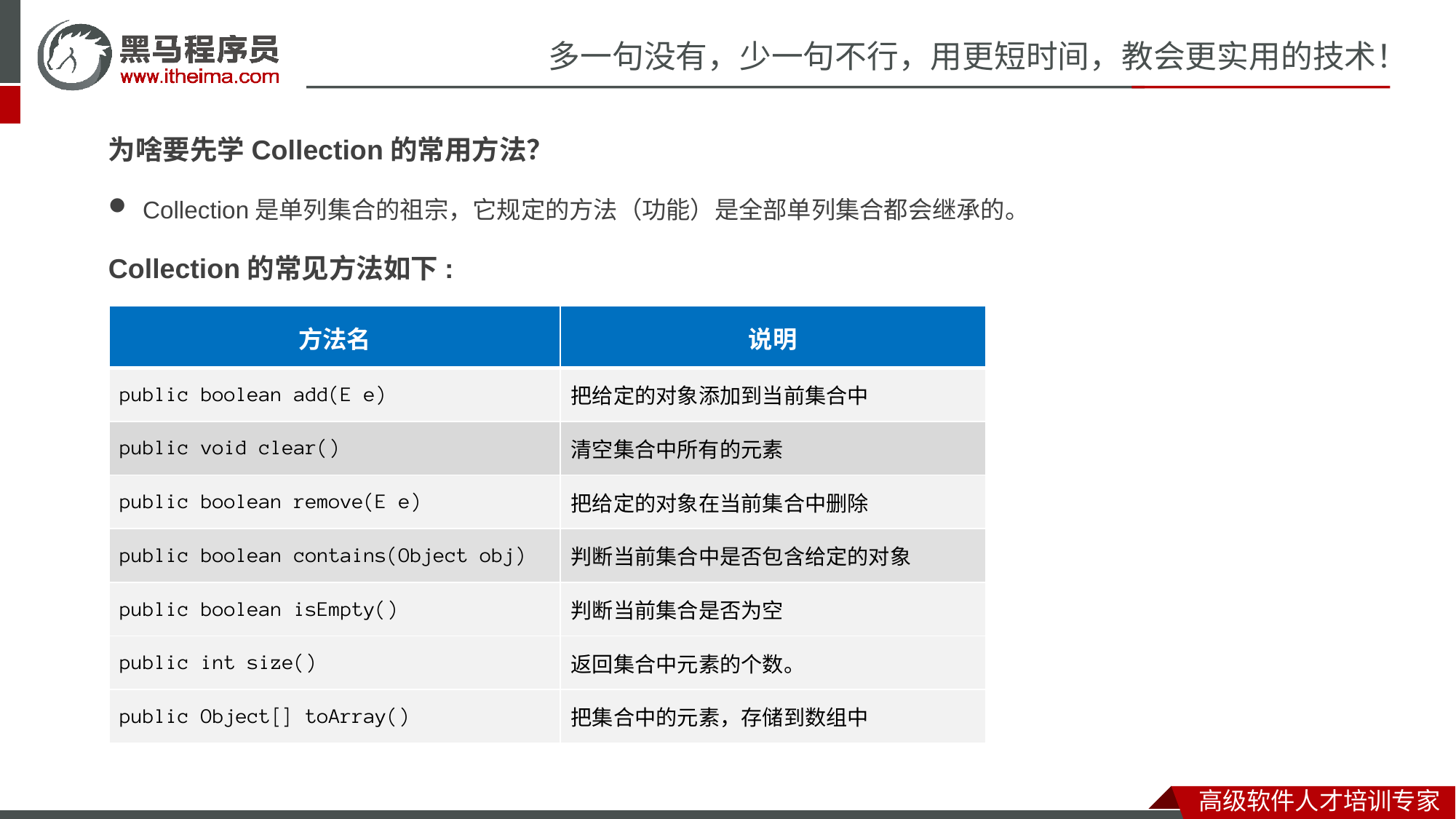

为啥要先学Collection的常用方法？
Collection是单列集合的祖宗，它规定的方法（功能）是全部单列集合都会继承的。

Collection的常见方法如下:
| 方法名 | 说明 |
| --- | --- |
| public boolean add(E e) | 把给定的对象添加到当前集合中 |
| public void clear() | 清空集合中所有的元素 |
| public boolean remove(E e) | 把给定的对象在当前集合中删除 |
| public boolean contains(Object obj) | 判断当前集合中是否包含给定的对象 |
| public boolean isEmpty() | 判断当前集合是否为空 |
| public int size() | 返回集合中元素的个数。 |
| public Object[] toArray() | 把集合中的元素，存储到数组中 |